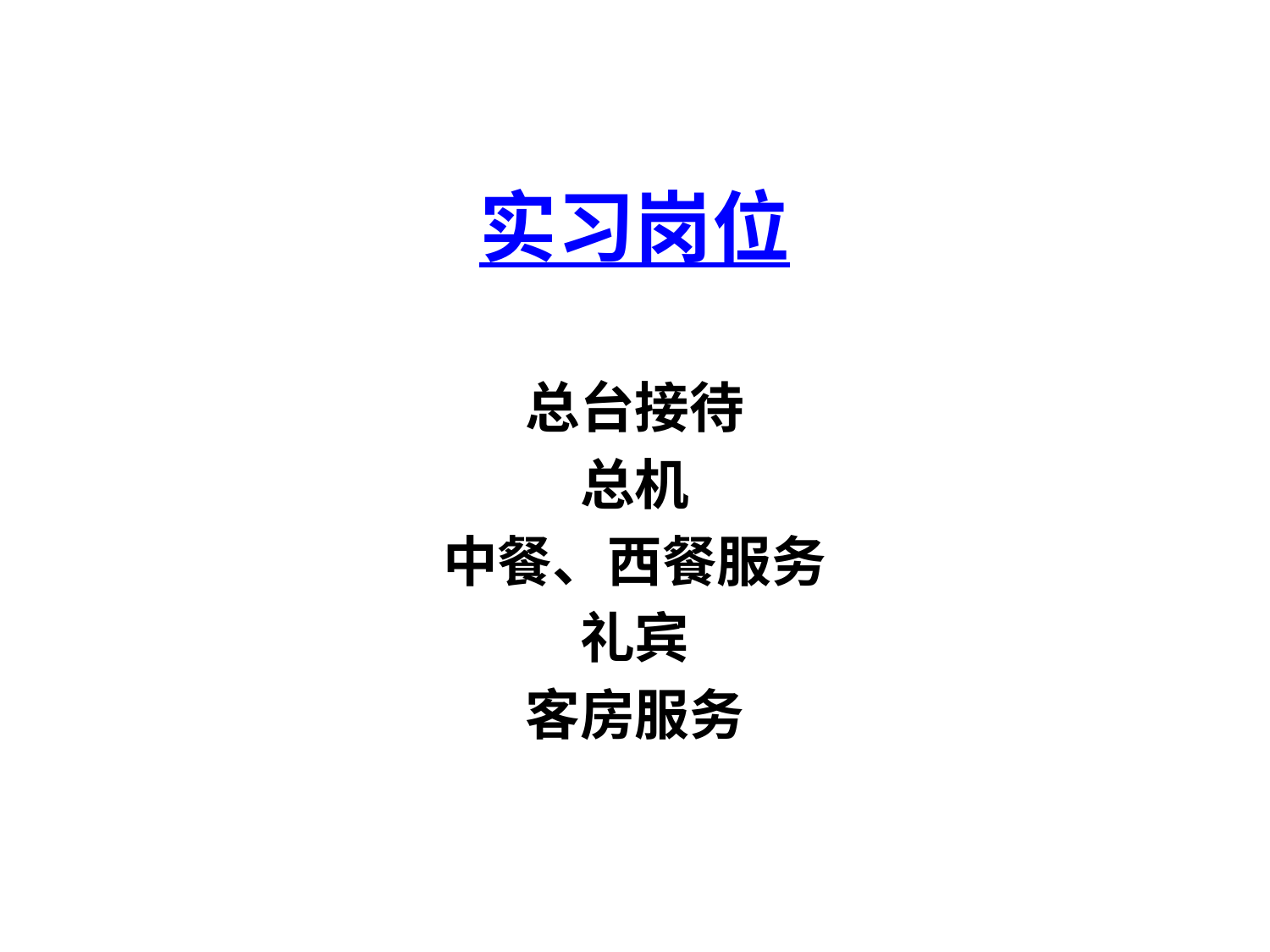

# 实习岗位
总台接待
总机
中餐、西餐服务
礼宾
客房服务